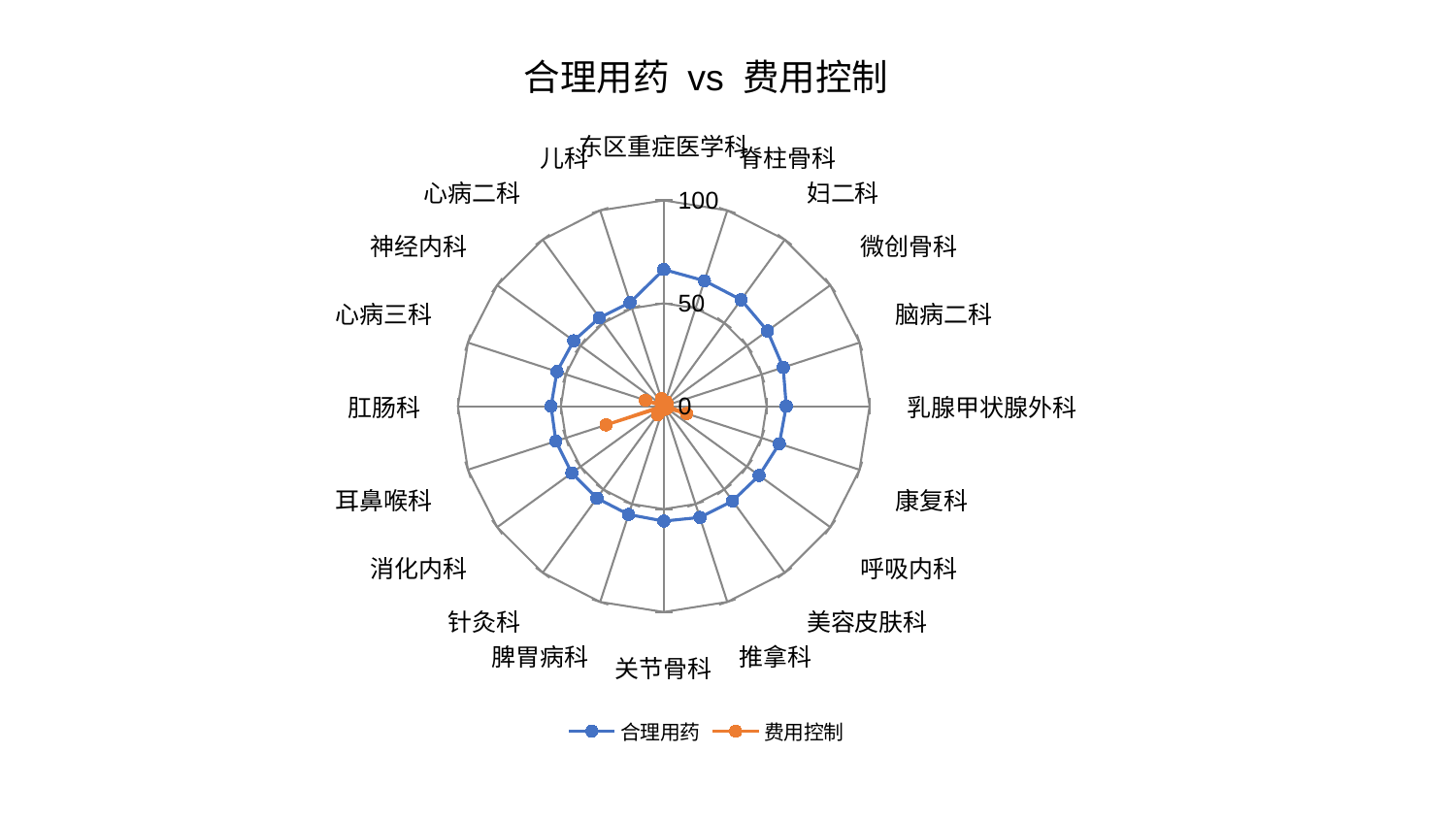

### Chart: 合理用药 vs 费用控制

| Category | 合理用药 | 费用控制 |
|---|---|---|
| 东区重症医学科 | 66.40275853204902 | 1.6318558693659413 |
| 脊柱骨科 | 64.07695150608272 | 1.429511317463097 |
| 妇二科 | 63.90587396861257 | 2.417656072795368 |
| 微创骨科 | 62.27314110891604 | 1.413201776745101 |
| 脑病二科 | 61.02542539090928 | 1.1468415319741638 |
| 乳腺甲状腺外科 | 59.51042030712701 | 1.8066457679636934 |
| 康复科 | 59.056860769024986 | 11.614162305351751 |
| 呼吸内科 | 57.26595770101408 | 1.762025704008634 |
| 美容皮肤科 | 56.929457849237885 | 1.649955077139034 |
| 推拿科 | 56.822443227579285 | 1.5590546885380885 |
| 关节骨科 | 55.837486370501125 | 1.3583475570704193 |
| 脾胃病科 | 55.339707975446615 | 1.8699824631638622 |
| 针灸科 | 55.237845307934684 | 5.194408277305425 |
| 消化内科 | 55.21313928971283 | 0.8801096575698257 |
| 耳鼻喉科 | 55.108491997072505 | 29.505770841879716 |
| 肛肠科 | 54.74370149963262 | 1.0366171283578682 |
| 心病三科 | 54.52349413146682 | 9.315932396699301 |
| 神经内科 | 54.08054494442165 | 0.9567103416897726 |
| 心病二科 | 53.12870481424645 | 2.1844502569487636 |
| 儿科 | 52.9723187951036 | 3.8384311270264195 |
53